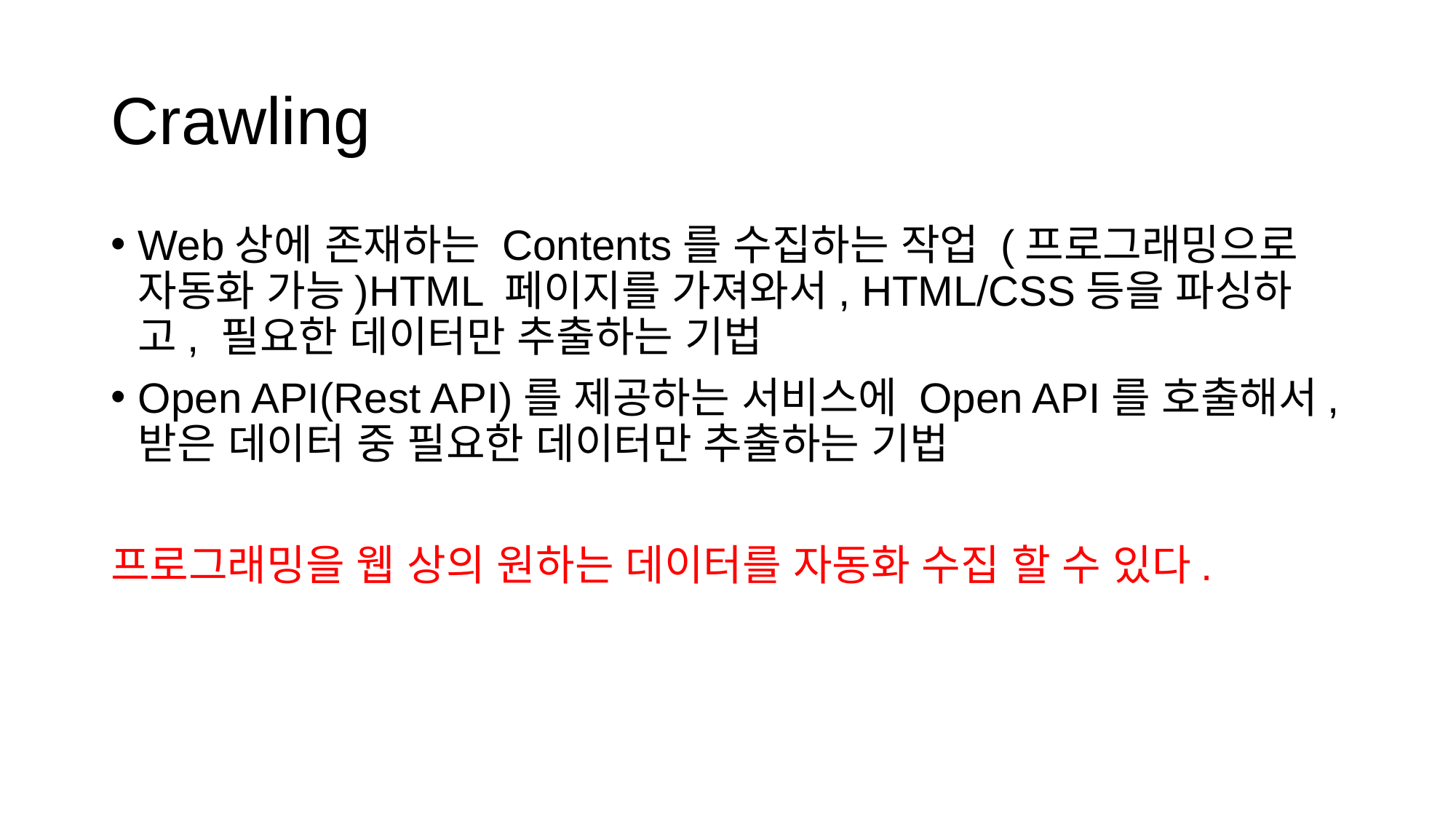

# Crawling
Web상에 존재하는 Contents를 수집하는 작업 (프로그래밍으로 자동화 가능)HTML 페이지를 가져와서, HTML/CSS등을 파싱하고, 필요한 데이터만 추출하는 기법
Open API(Rest API)를 제공하는 서비스에 Open API를 호출해서, 받은 데이터 중 필요한 데이터만 추출하는 기법

프로그래밍을 웹 상의 원하는 데이터를 자동화 수집 할 수 있다.